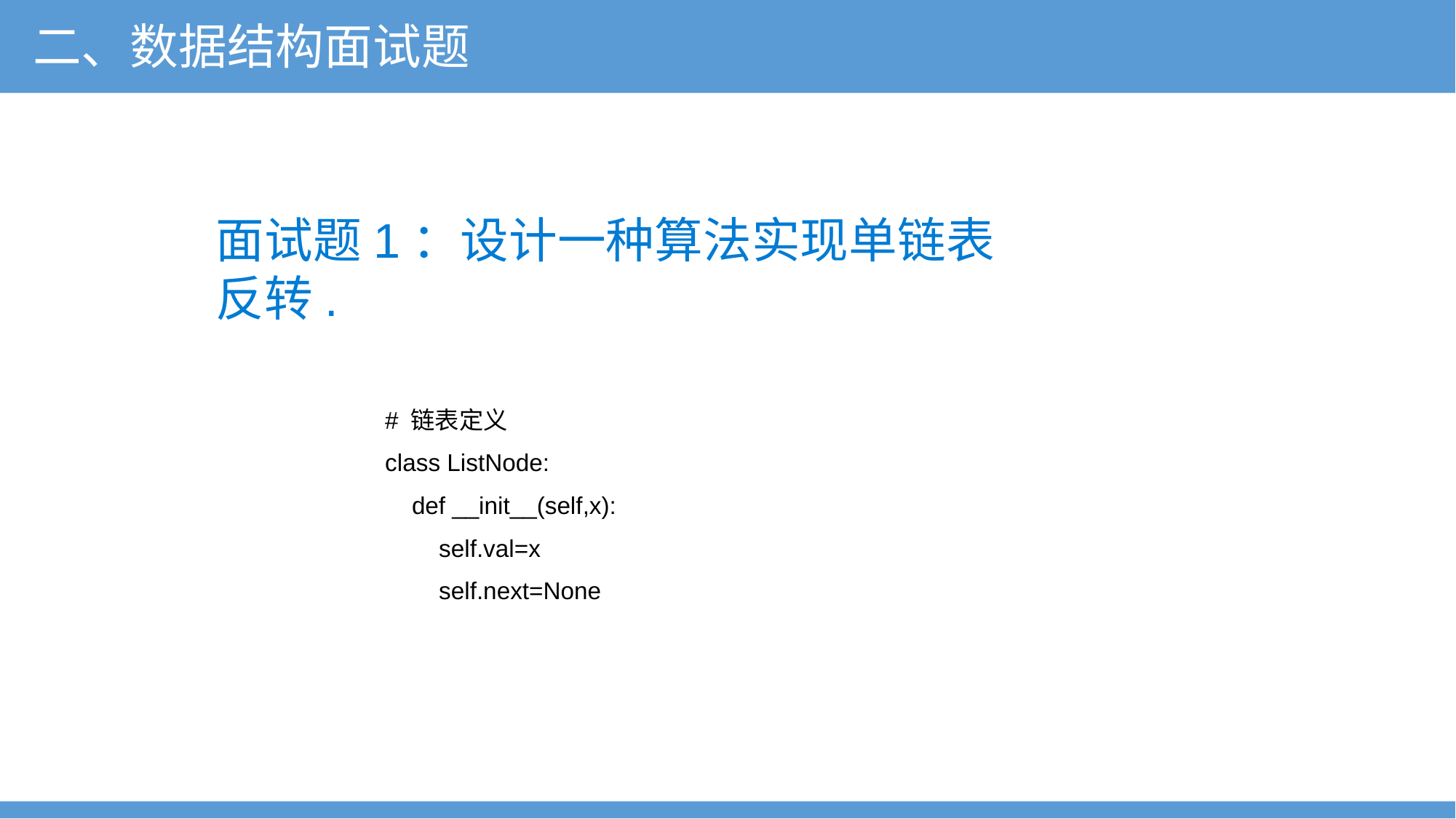

二、数据结构面试题
面试题1：设计一种算法实现单链表反转.
# 链表定义
class ListNode:
    def __init__(self,x):
        self.val=x
        self.next=None